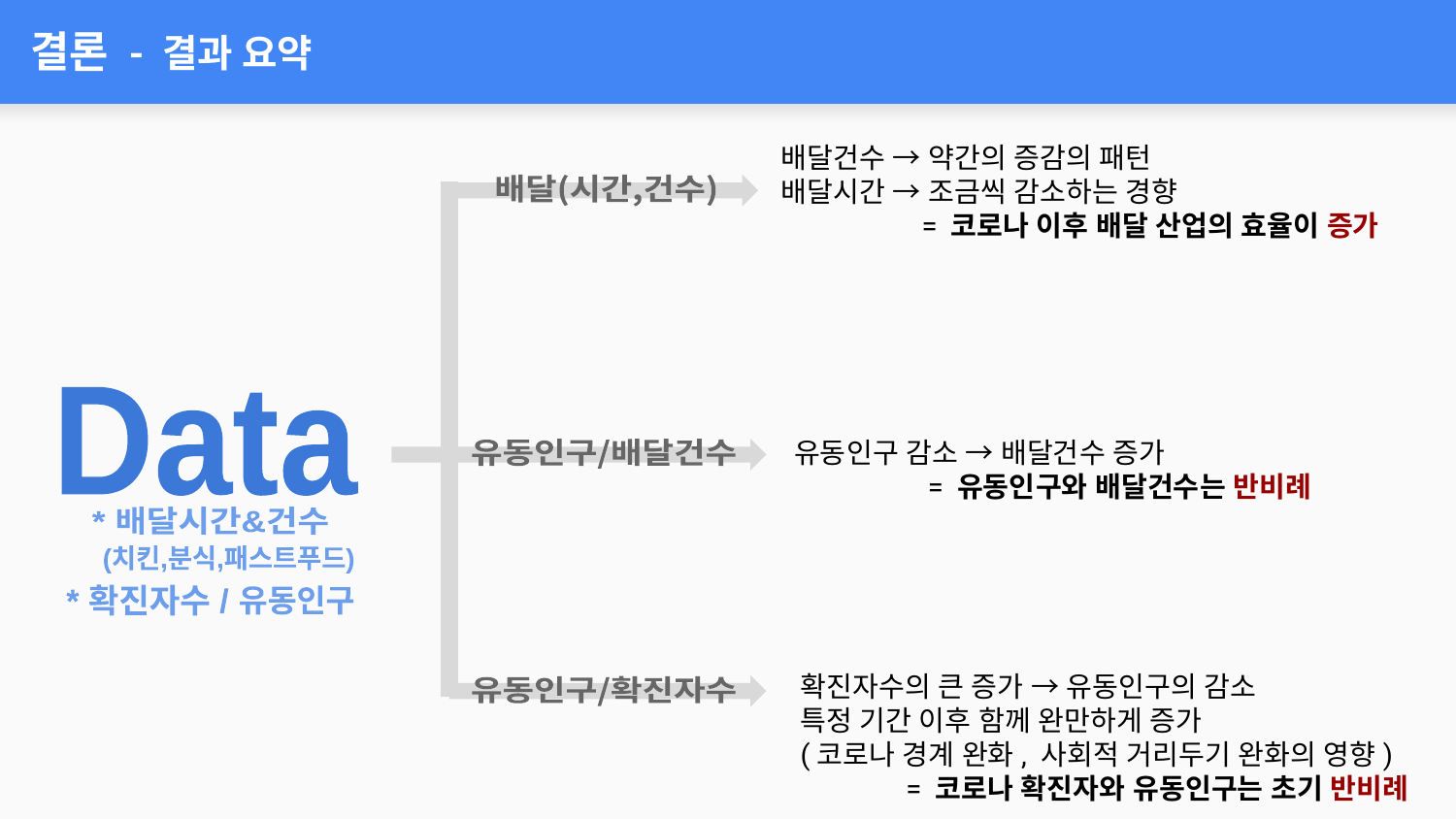

# 결론 - 결과 요약
배달건수 → 약간의 증감의 패턴
배달시간 → 조금씩 감소하는 경향
                    = 코로나 이후 배달 산업의 효율이 증가

배달(시간,건수)

Data
유동인구 감소 → 배달건수 증가
                   = 유동인구와 배달건수는 반비례
유동인구/배달건수

* 배달시간&건수
(치킨,분식,패스트푸드)
* 확진자수 /
유동인구
확진자수의 큰 증가 → 유동인구의 감소
특정 기간 이후 함께 완만하게 증가
(코로나 경계 완화, 사회적 거리두기 완화의 영향)
               = 코로나 확진자와 유동인구는 초기 반비례

유동인구/확진자수